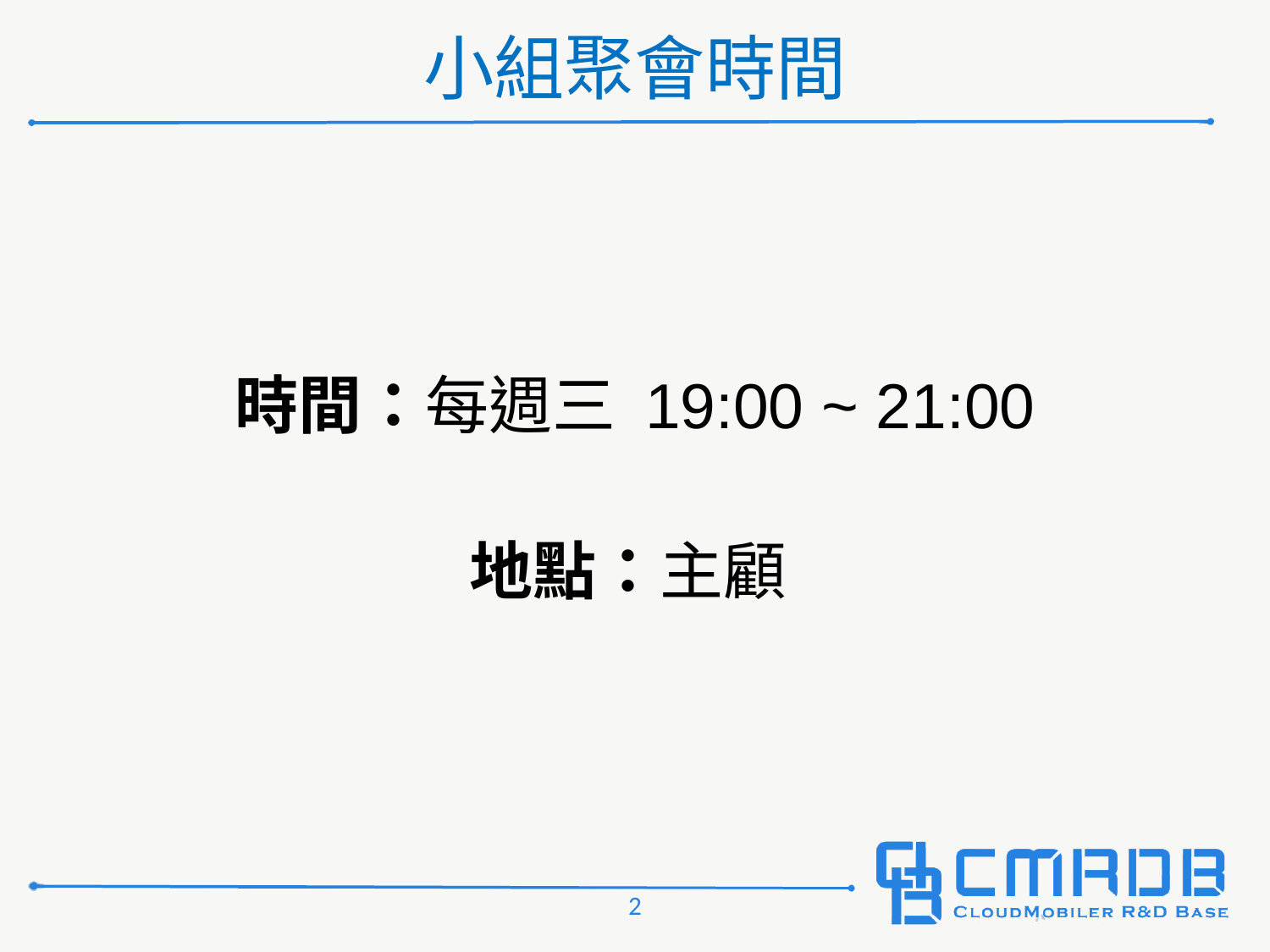

# 小組聚會時間
時間：每週三 19:00 ~ 21:00
地點：主顧